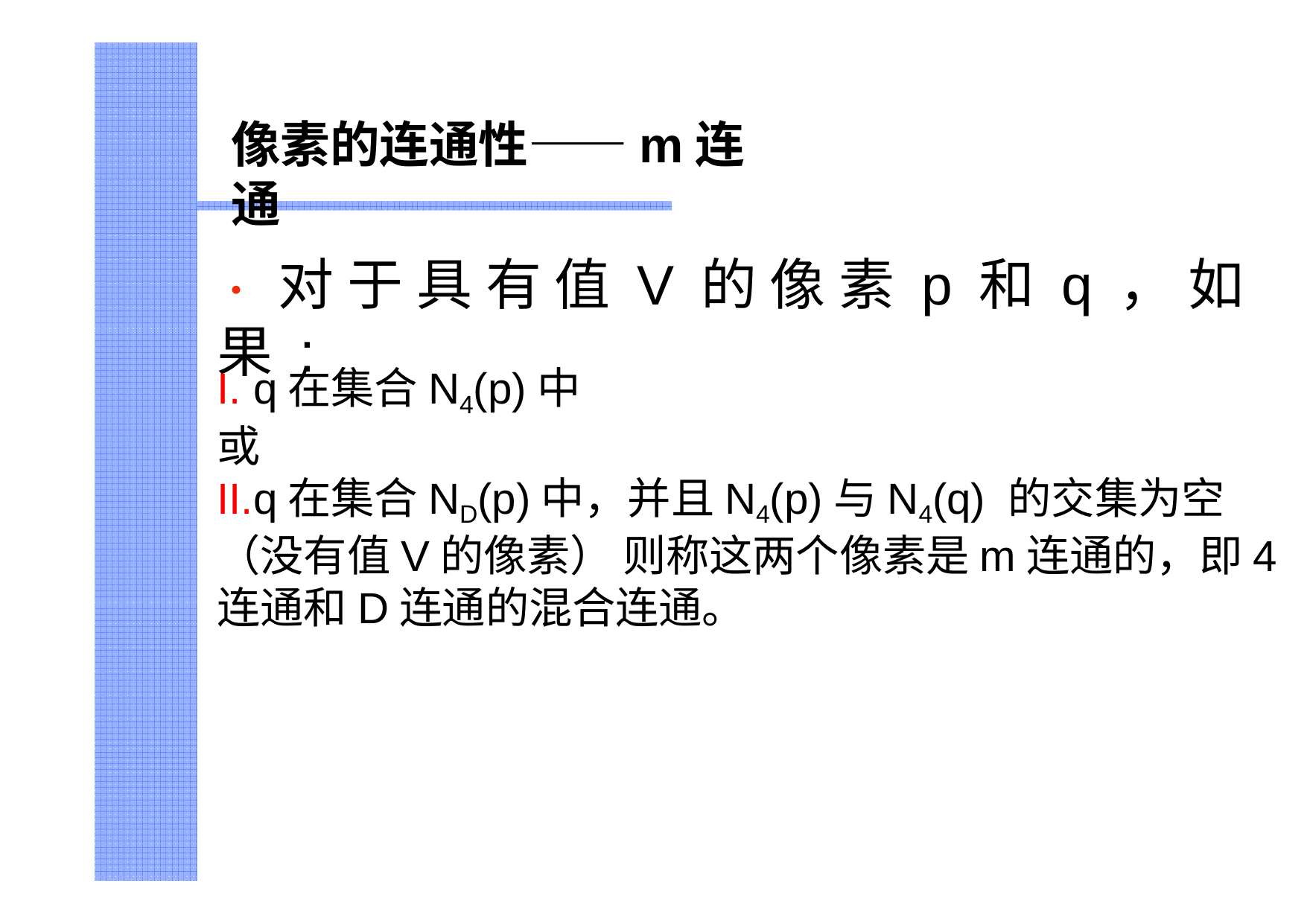

像素的连通性——m连通
# •对于具有值V的像素p和q，如果:
I. q在集合N4(p)中
或
II.q在集合ND(p)中，并且N4(p)与N4(q) 的交集为空（没有值V的像素） 则称这两个像素是m连通的，即4连通和D连通的混合连通。